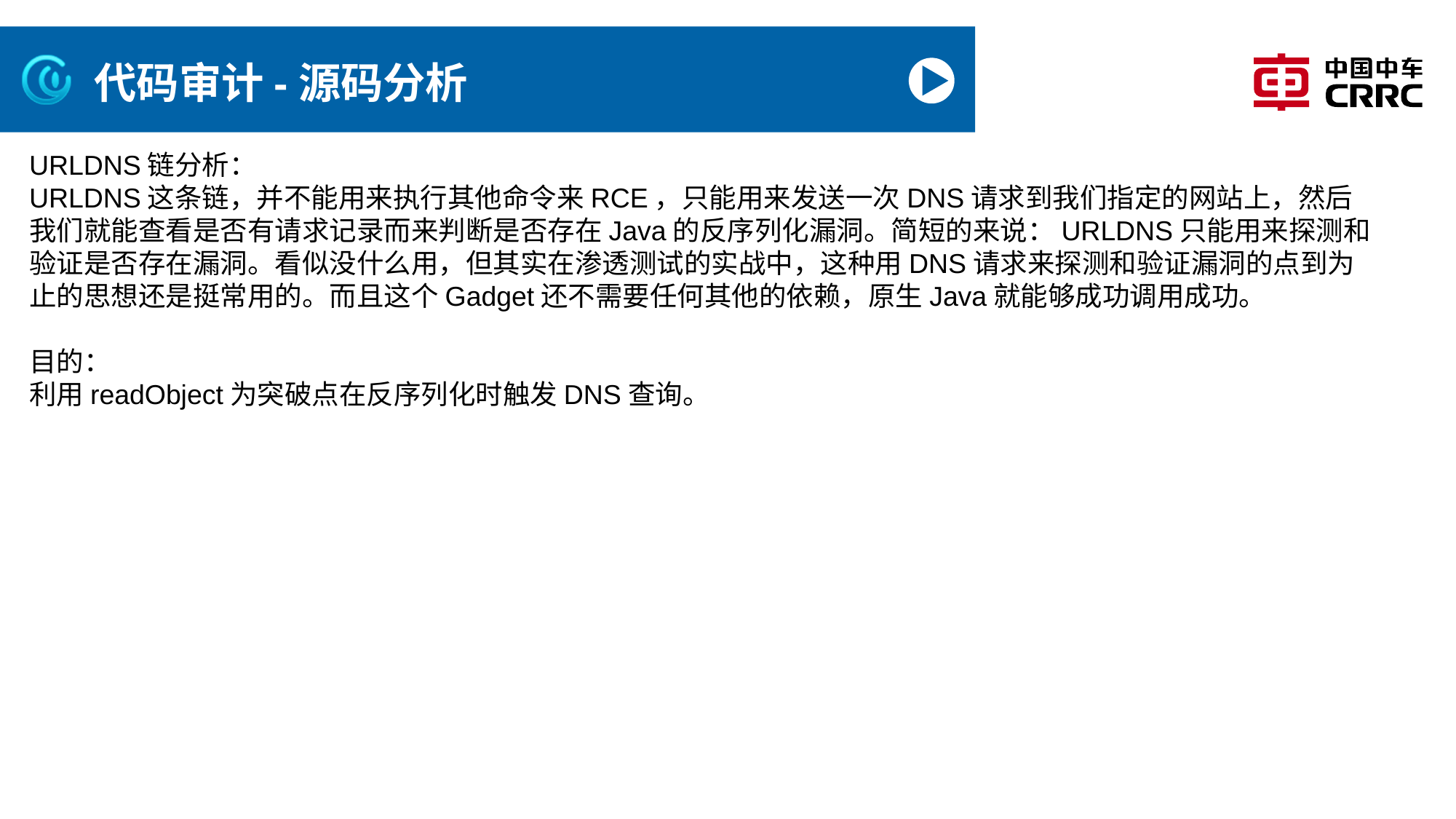

# 代码审计-源码分析
URLDNS链分析：
URLDNS这条链，并不能用来执行其他命令来RCE，只能用来发送一次DNS请求到我们指定的网站上，然后我们就能查看是否有请求记录而来判断是否存在Java的反序列化漏洞。简短的来说：URLDNS只能用来探测和验证是否存在漏洞。看似没什么用，但其实在渗透测试的实战中，这种用DNS请求来探测和验证漏洞的点到为止的思想还是挺常用的。而且这个Gadget还不需要任何其他的依赖，原生Java就能够成功调用成功。

目的：
利用readObject为突破点在反序列化时触发DNS查询。
134